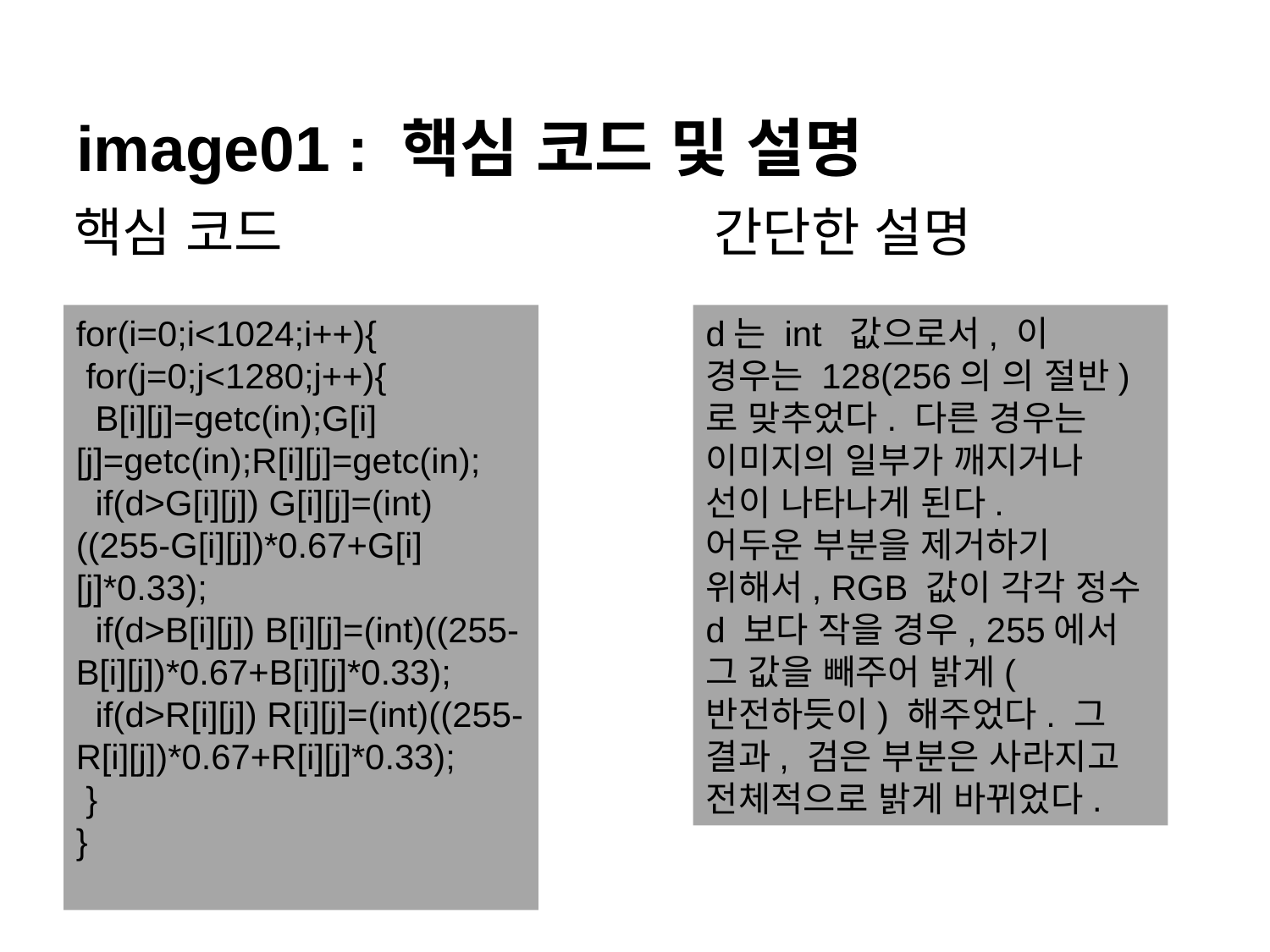

# image01 : 핵심 코드 및 설명
핵심 코드
간단한 설명
for(i=0;i<1024;i++){
 for(j=0;j<1280;j++){
  B[i][j]=getc(in);G[i][j]=getc(in);R[i][j]=getc(in);
  if(d>G[i][j]) G[i][j]=(int)((255-G[i][j])*0.67+G[i][j]*0.33);
  if(d>B[i][j]) B[i][j]=(int)((255-B[i][j])*0.67+B[i][j]*0.33);
  if(d>R[i][j]) R[i][j]=(int)((255-R[i][j])*0.67+R[i][j]*0.33);
 }
}

d는 int  값으로서, 이 경우는 128(256의 의 절반)로 맞추었다. 다른 경우는 이미지의 일부가 깨지거나 선이 나타나게 된다.
어두운 부분을 제거하기 위해서, RGB 값이 각각 정수 d 보다 작을 경우, 255에서 그 값을 빼주어 밝게(반전하듯이) 해주었다. 그 결과, 검은 부분은 사라지고 전체적으로 밝게 바뀌었다.